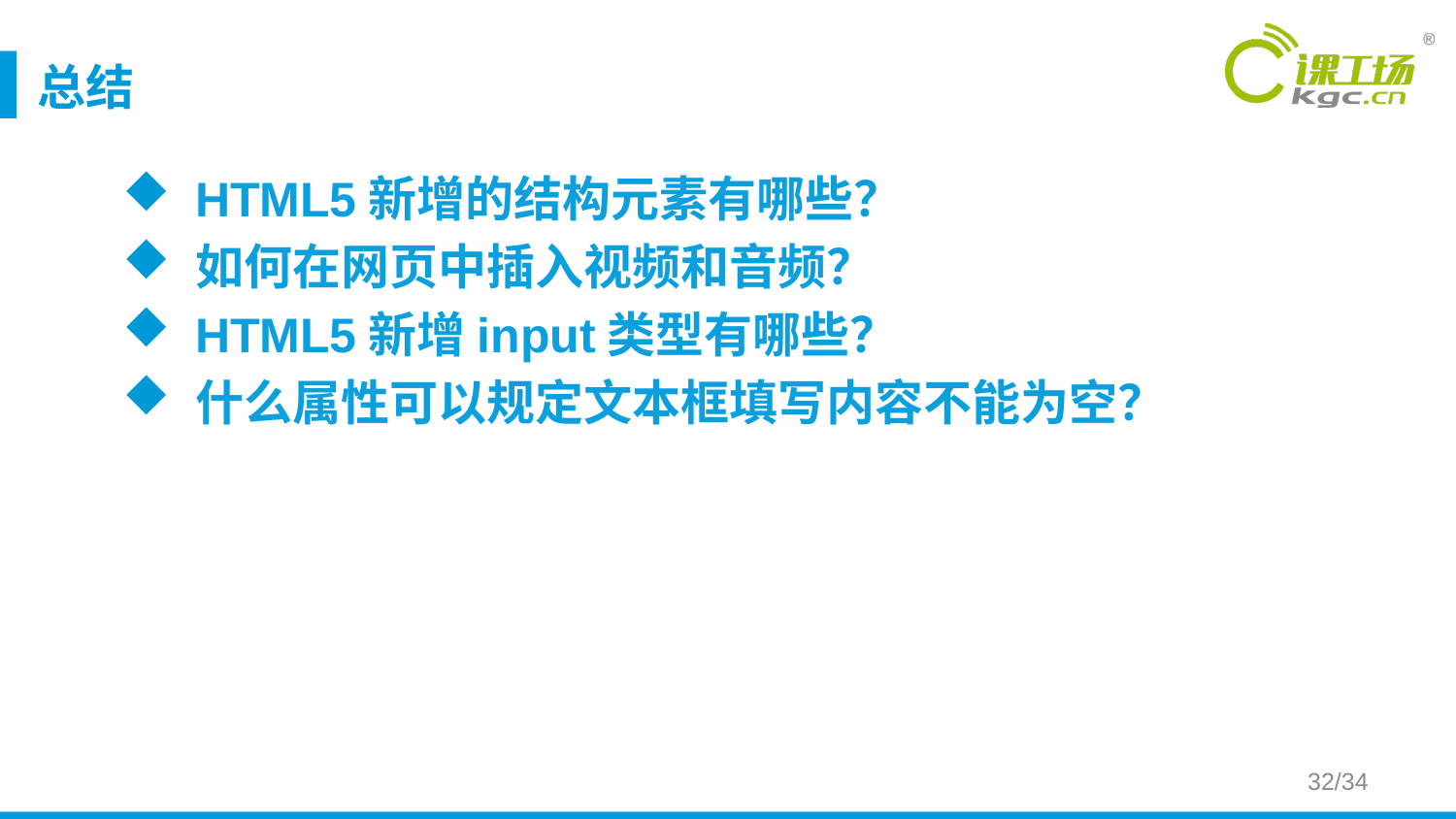

# 总结
HTML5新增的结构元素有哪些？
如何在网页中插入视频和音频？
HTML5新增input类型有哪些？
什么属性可以规定文本框填写内容不能为空？

32/34